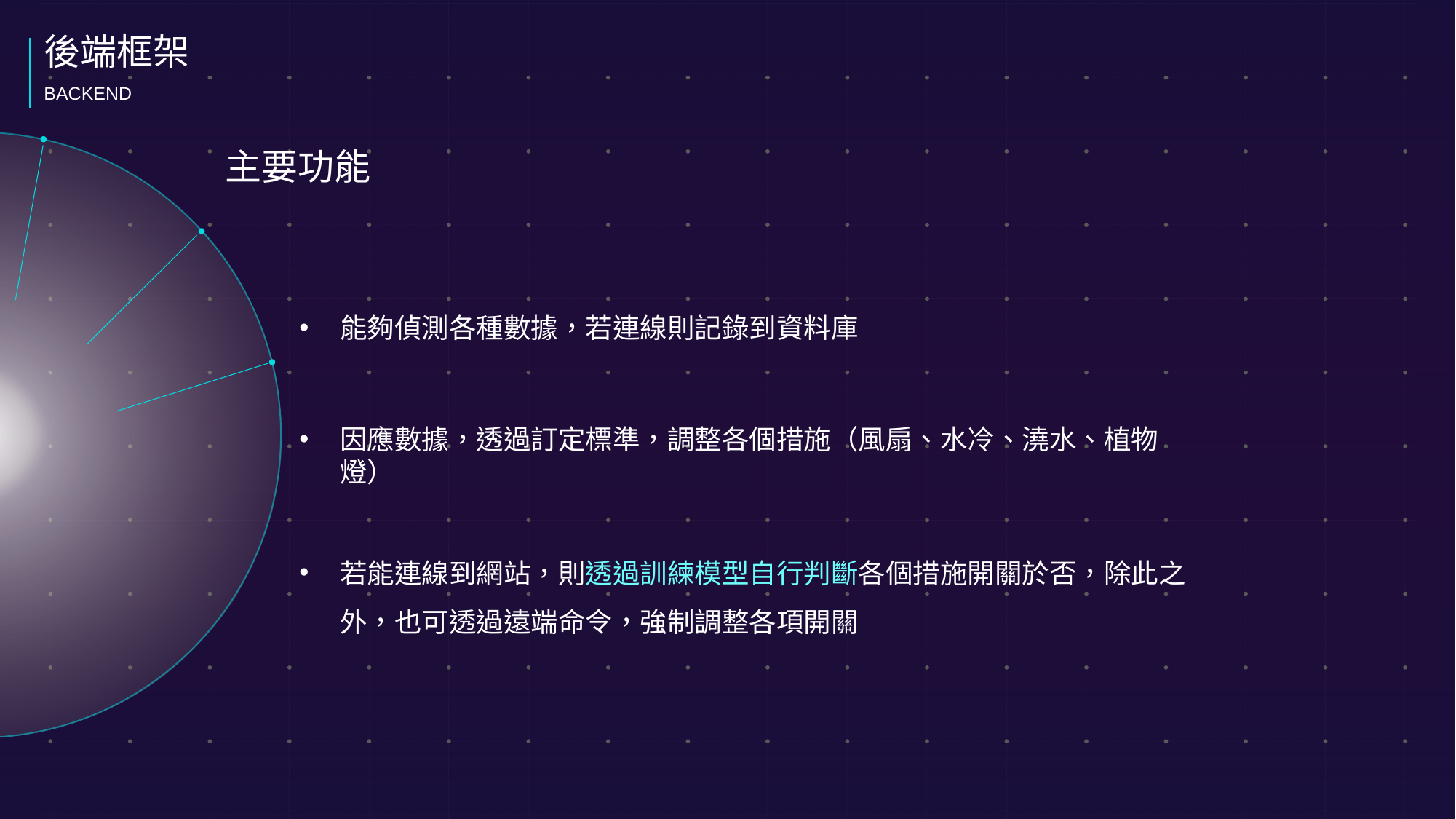

後端框架
BACKEND

主要功能
能夠偵測各種數據，若連線則記錄到資料庫
因應數據，透過訂定標準，調整各個措施（風扇、水冷、澆水、植物燈）
若能連線到網站，則透過訓練模型自行判斷各個措施開關於否，除此之外，也可透過遠端命令，強制調整各項開關